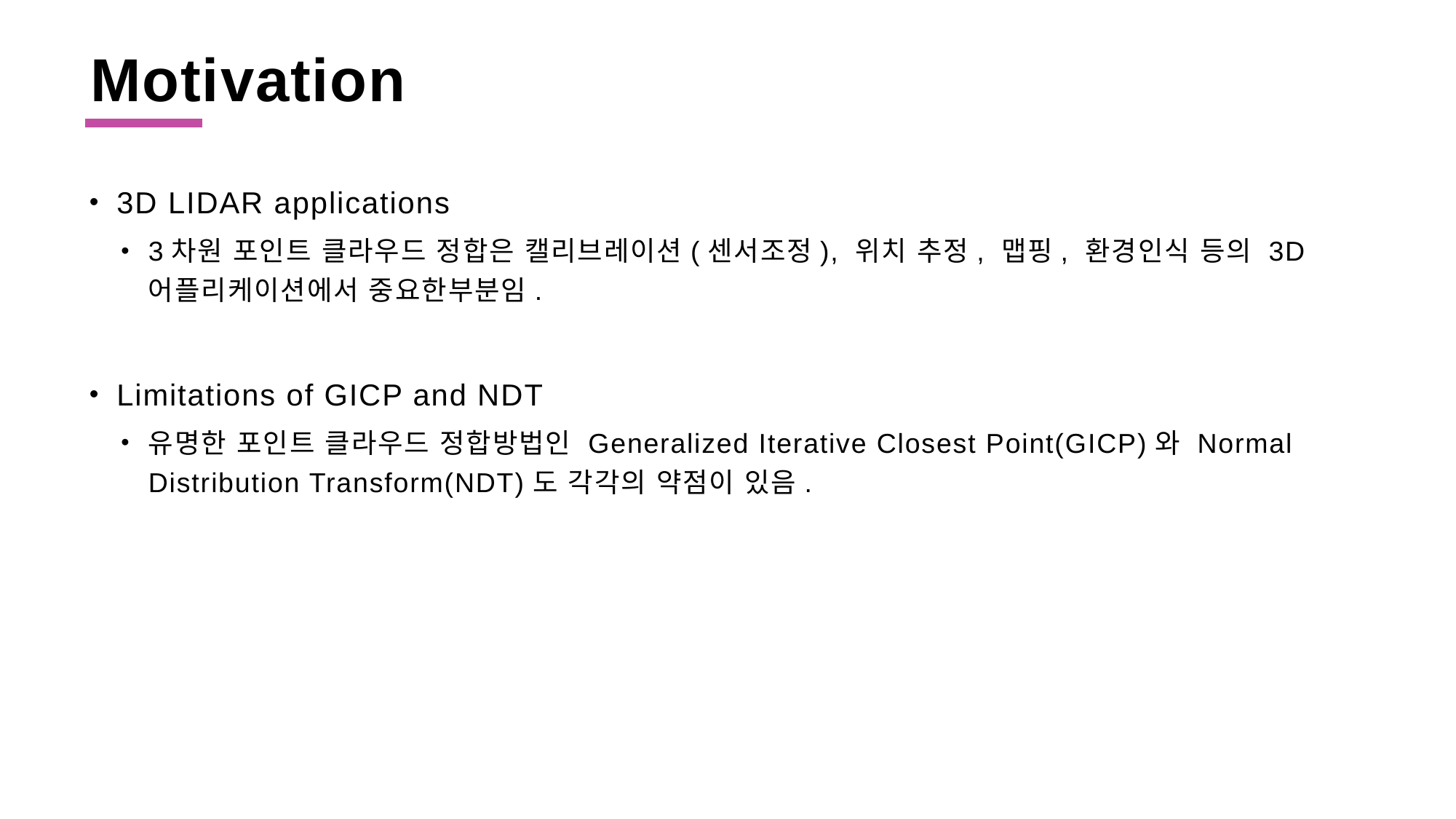

# Motivation
3D LIDAR applications
3차원 포인트 클라우드 정합은 캘리브레이션(센서조정), 위치 추정, 맵핑, 환경인식 등의 3D어플리케이션에서 중요한부분임.

Limitations of GICP and NDT
유명한 포인트 클라우드 정합방법인 Generalized Iterative Closest Point(GICP)와 Normal Distribution Transform(NDT)도 각각의 약점이 있음.